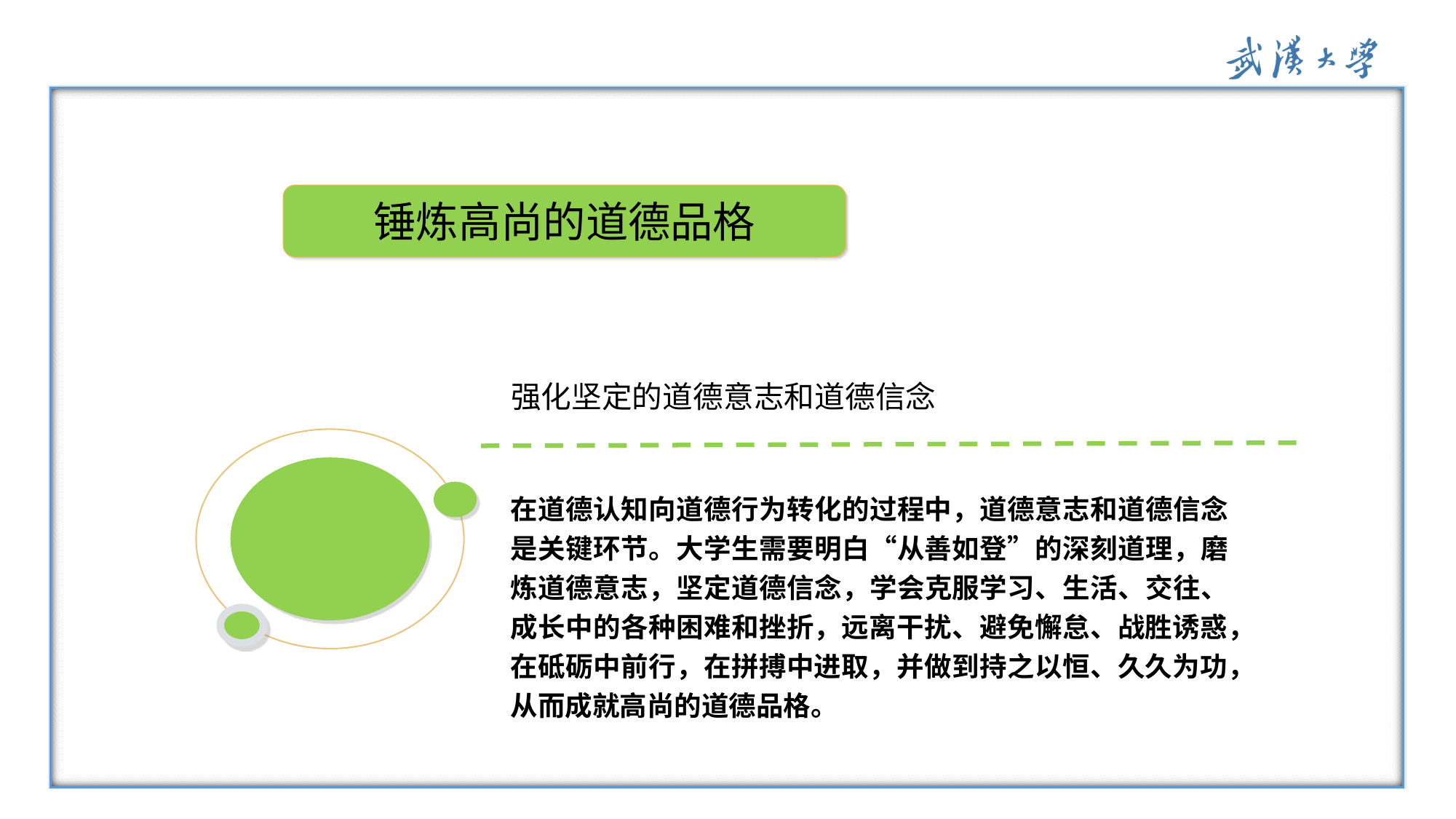

锤炼高尚的道德品格
强化坚定的道德意志和道德信念

在道德认知向道德行为转化的过程中，道德意志和道德信念是关键环节。大学生需要明白“从善如登”的深刻道理，磨炼道德意志，坚定道德信念，学会克服学习、生活、交往、成长中的各种困难和挫折，远离干扰、避免懈怠、战胜诱惑，在砥砺中前行，在拼搏中进取，并做到持之以恒、久久为功，从而成就高尚的道德品格。